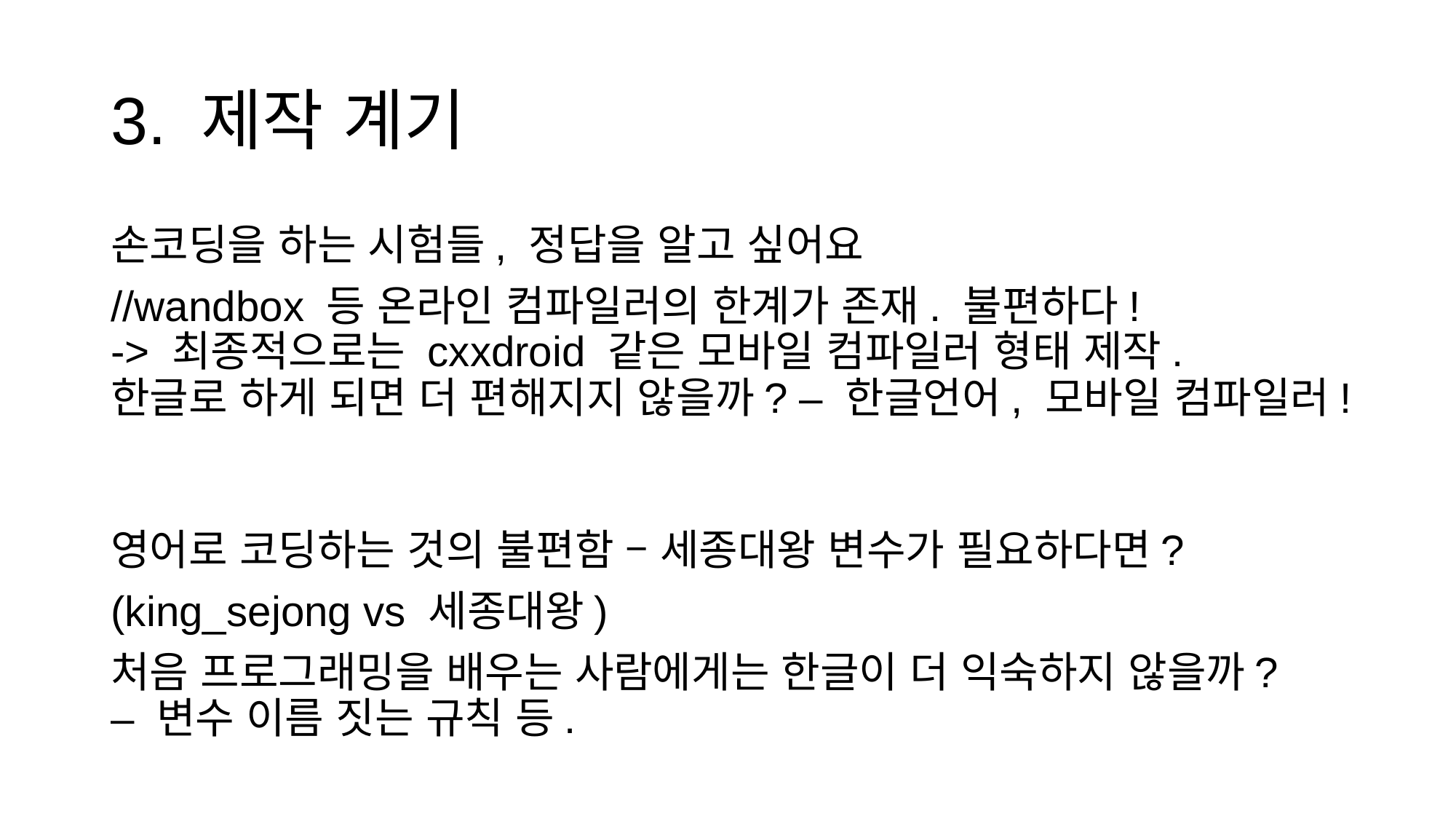

# 3. 제작 계기
손코딩을 하는 시험들, 정답을 알고 싶어요
//wandbox 등 온라인 컴파일러의 한계가 존재. 불편하다!
-> 최종적으로는 cxxdroid 같은 모바일 컴파일러 형태 제작.
한글로 하게 되면 더 편해지지 않을까? – 한글언어, 모바일 컴파일러!
영어로 코딩하는 것의 불편함 – 세종대왕 변수가 필요하다면?
(king_sejong vs 세종대왕)
처음 프로그래밍을 배우는 사람에게는 한글이 더 익숙하지 않을까?
– 변수 이름 짓는 규칙 등.